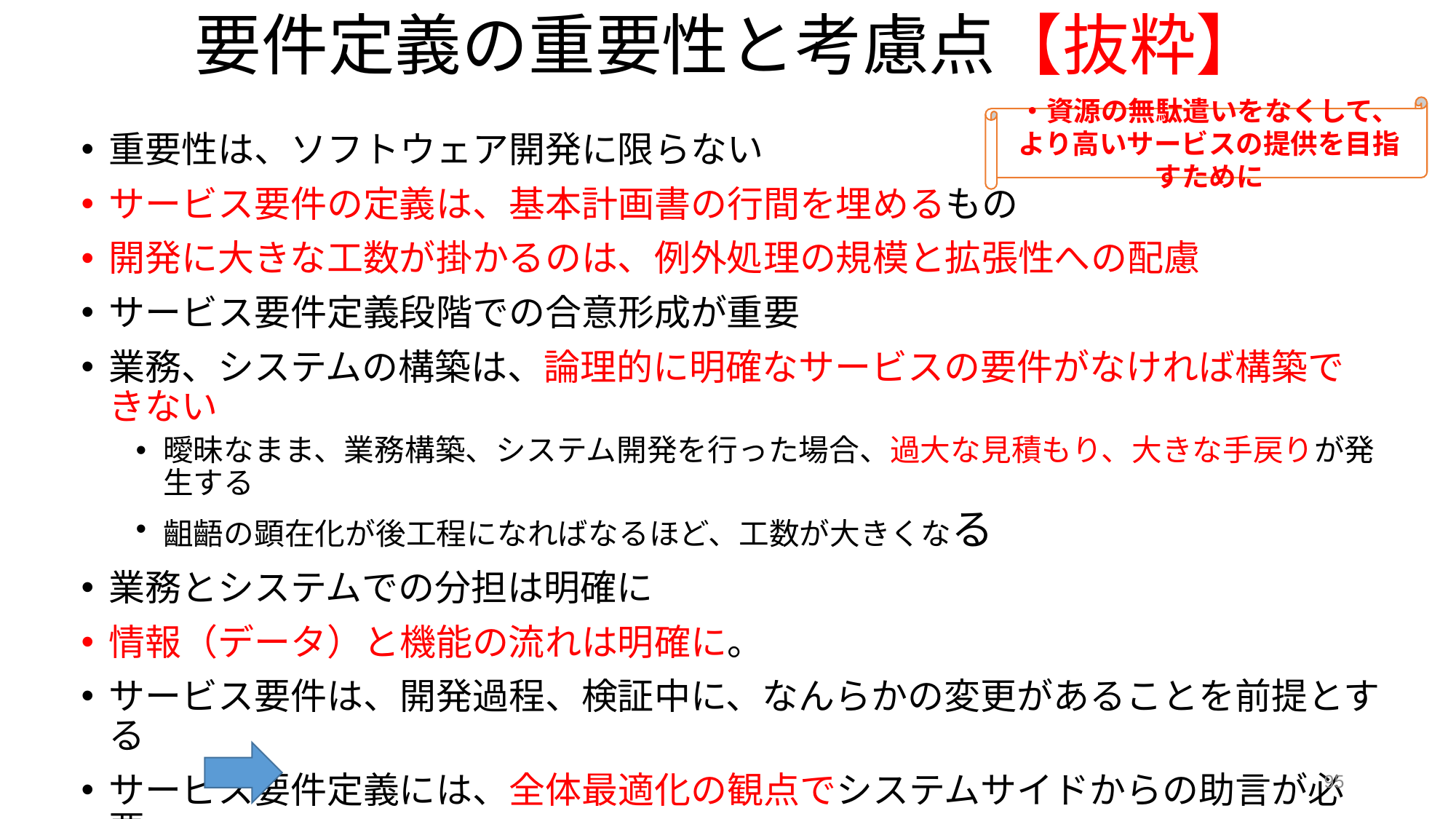

# 要件定義の重要性と考慮点【抜粋】
・資源の無駄遣いをなくして、より高いサービスの提供を目指すために
重要性は、ソフトウェア開発に限らない
サービス要件の定義は、基本計画書の行間を埋めるもの
開発に大きな工数が掛かるのは、例外処理の規模と拡張性への配慮
サービス要件定義段階での合意形成が重要
業務、システムの構築は、論理的に明確なサービスの要件がなければ構築できない
曖昧なまま、業務構築、システム開発を行った場合、過大な見積もり、大きな手戻りが発生する
齟齬の顕在化が後工程になればなるほど、工数が大きくなる
業務とシステムでの分担は明確に
情報（データ）と機能の流れは明確に。
サービス要件は、開発過程、検証中に、なんらかの変更があることを前提とする
サービス要件定義には、全体最適化の観点でシステムサイドからの助言が必要

95